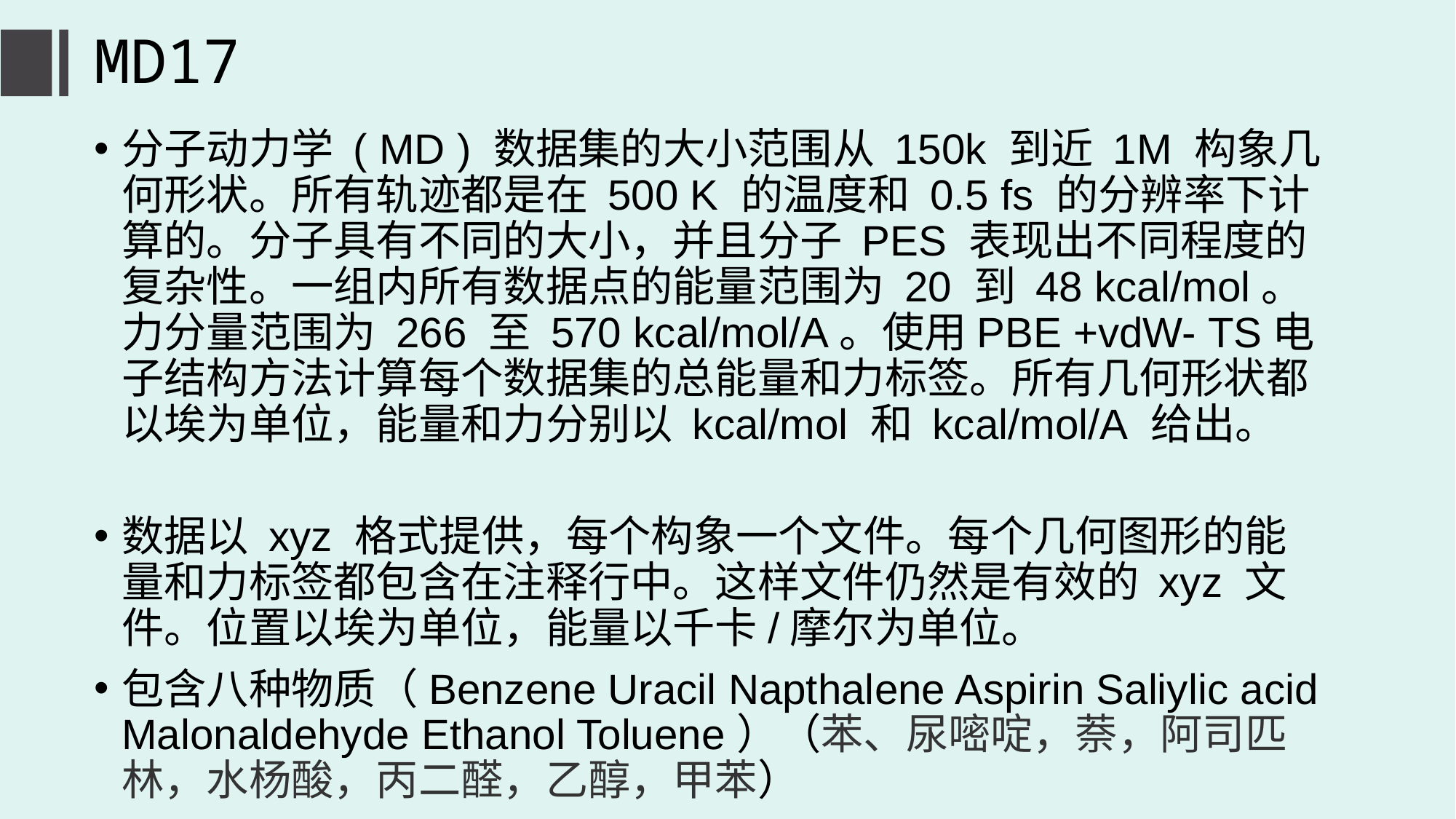

# MD17
分子动力学 ( MD ) 数据集的大小范围从 150k 到近 1M 构象几何形状。所有轨迹都是在 500 K 的温度和 0.5 fs 的分辨率下计算的。分子具有不同的大小，并且分子 PES 表现出不同程度的复杂性。一组内所有数据点的能量范围为 20 到 48 kcal/mol。力分量范围为 266 至 570 kcal/mol/A。使用PBE +vdW- TS电子结构方法计算每个数据集的总能量和力标签。所有几何形状都以埃为单位，能量和力分别以 kcal/mol 和 kcal/mol/A 给出。
数据以 xyz 格式提供，每个构象一个文件。每个几何图形的能量和力标签都包含在注释行中。这样文件仍然是有效的 xyz 文件。位置以埃为单位，能量以千卡/摩尔为单位。
包含八种物质（Benzene Uracil Napthalene Aspirin Saliylic acid Malonaldehyde Ethanol Toluene）（苯、尿嘧啶，萘，阿司匹林，水杨酸，丙二醛，乙醇，甲苯）